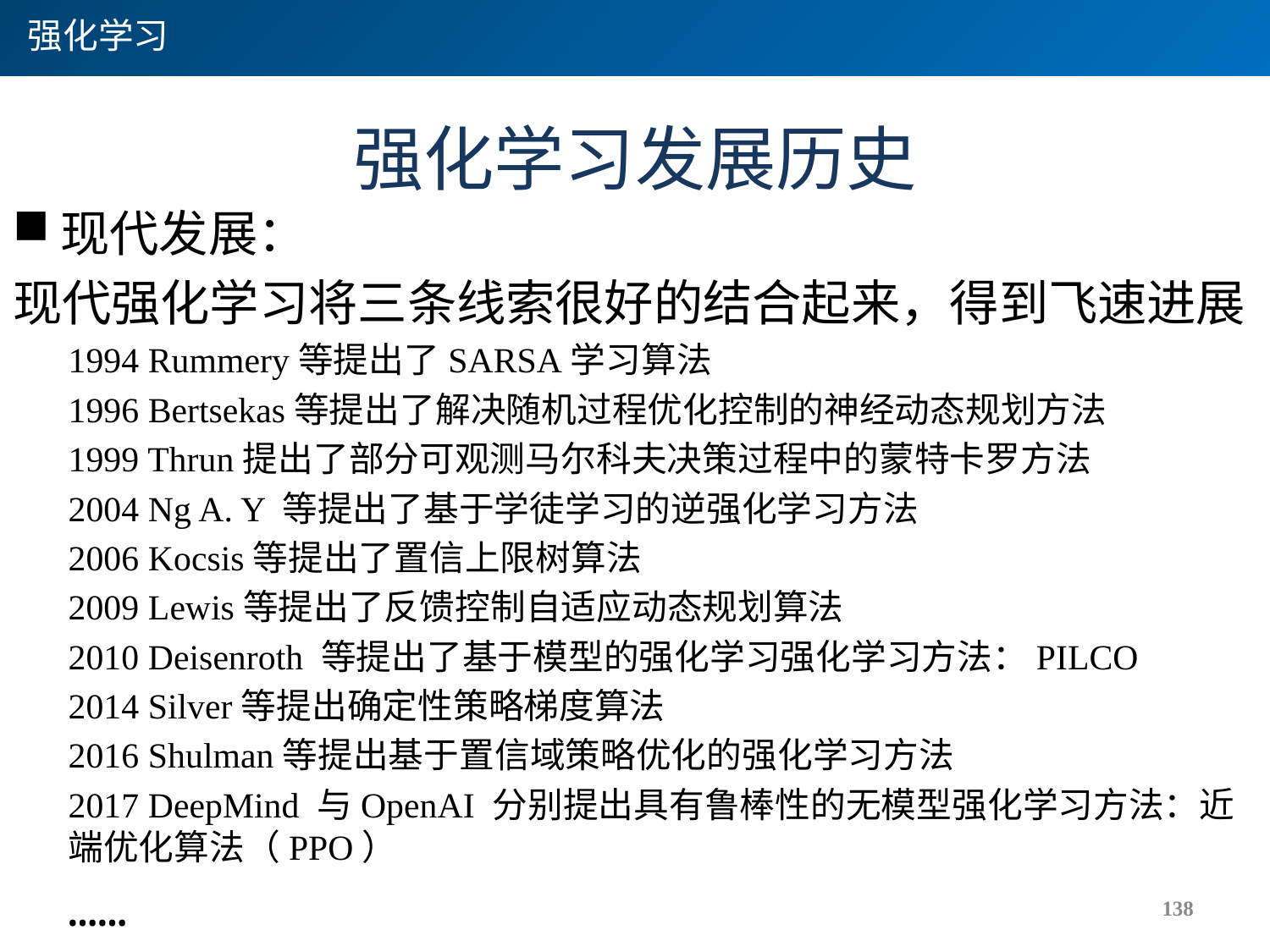

强化学习

# 强化学习发展历史
现代发展：
现代强化学习将三条线索很好的结合起来，得到飞速进展
1994 Rummery等提出了SARSA学习算法
1996 Bertsekas等提出了解决随机过程优化控制的神经动态规划方法
1999 Thrun提出了部分可观测马尔科夫决策过程中的蒙特卡罗方法
2004 Ng A. Y 等提出了基于学徒学习的逆强化学习方法
2006 Kocsis等提出了置信上限树算法
2009 Lewis等提出了反馈控制自适应动态规划算法
2010 Deisenroth 等提出了基于模型的强化学习强化学习方法：PILCO
2014 Silver等提出确定性策略梯度算法
2016 Shulman等提出基于置信域策略优化的强化学习方法
2017 DeepMind 与OpenAI 分别提出具有鲁棒性的无模型强化学习方法：近端优化算法（PPO）
……
138